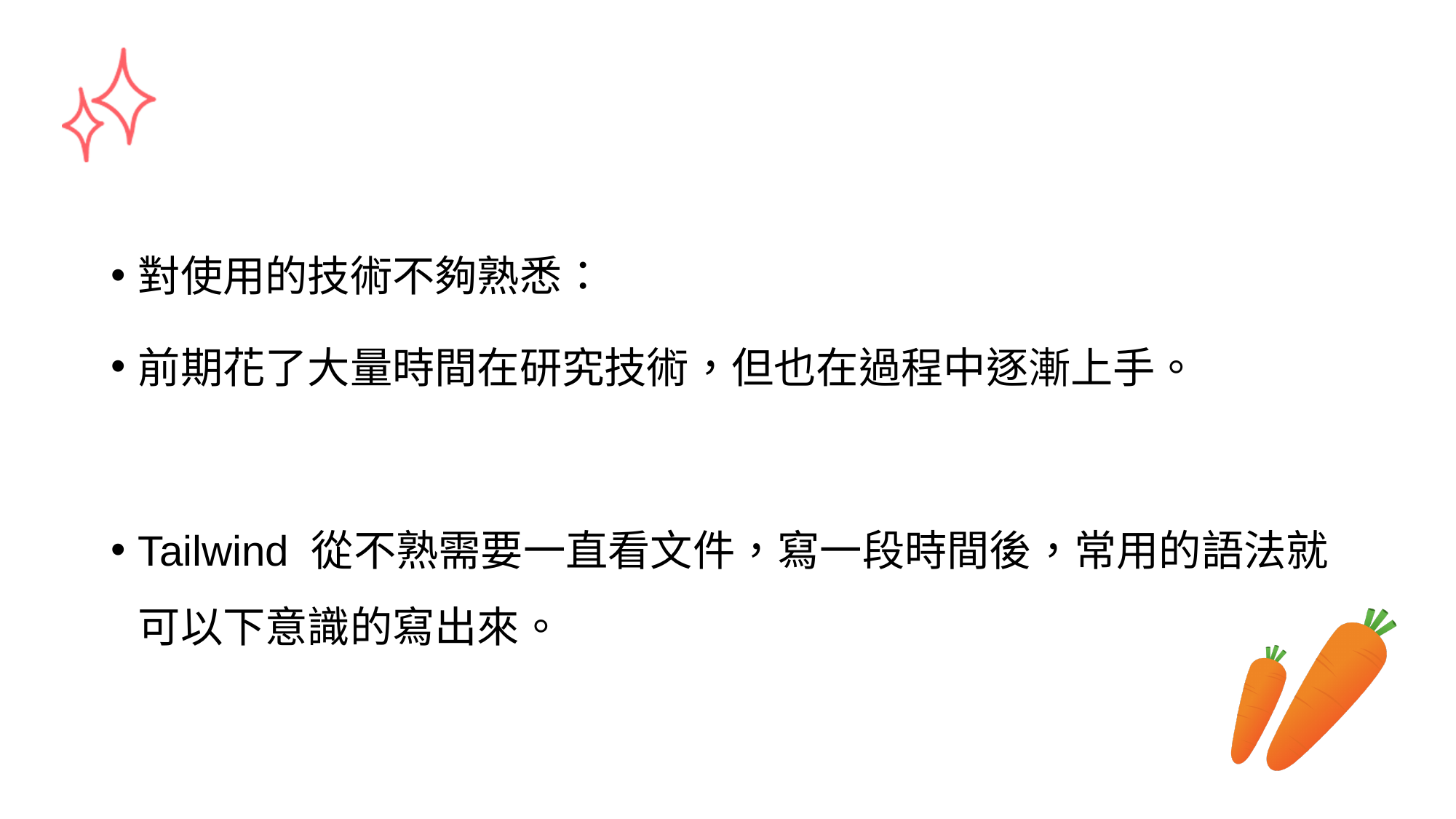

#
對使用的技術不夠熟悉：
前期花了大量時間在研究技術，但也在過程中逐漸上手。

Tailwind 從不熟需要一直看文件，寫一段時間後，常用的語法就可以下意識的寫出來。